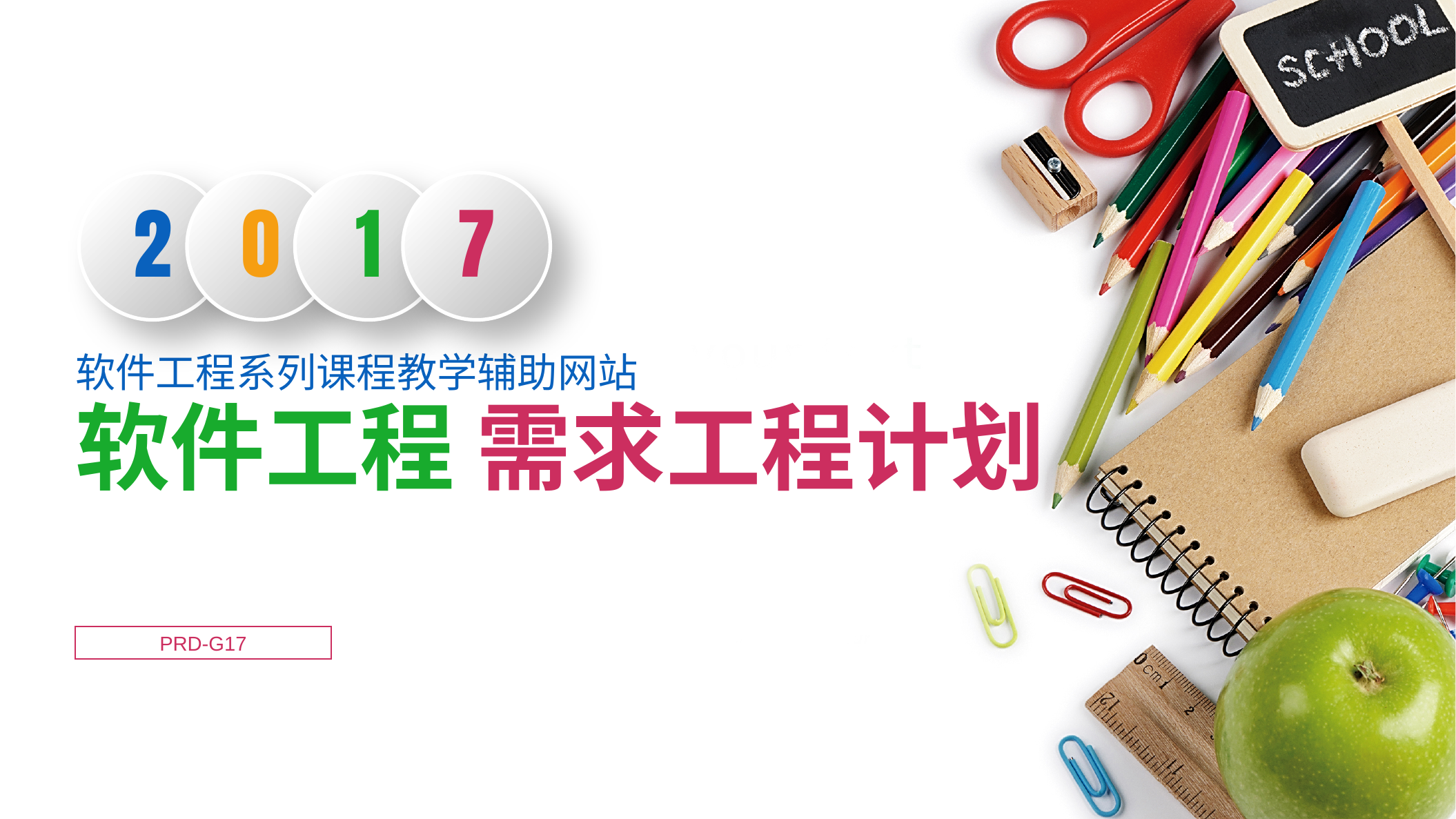

2
0
1
7
软件工程系列课程教学辅助网站
软件工程 需求工程计划
PRD-G17